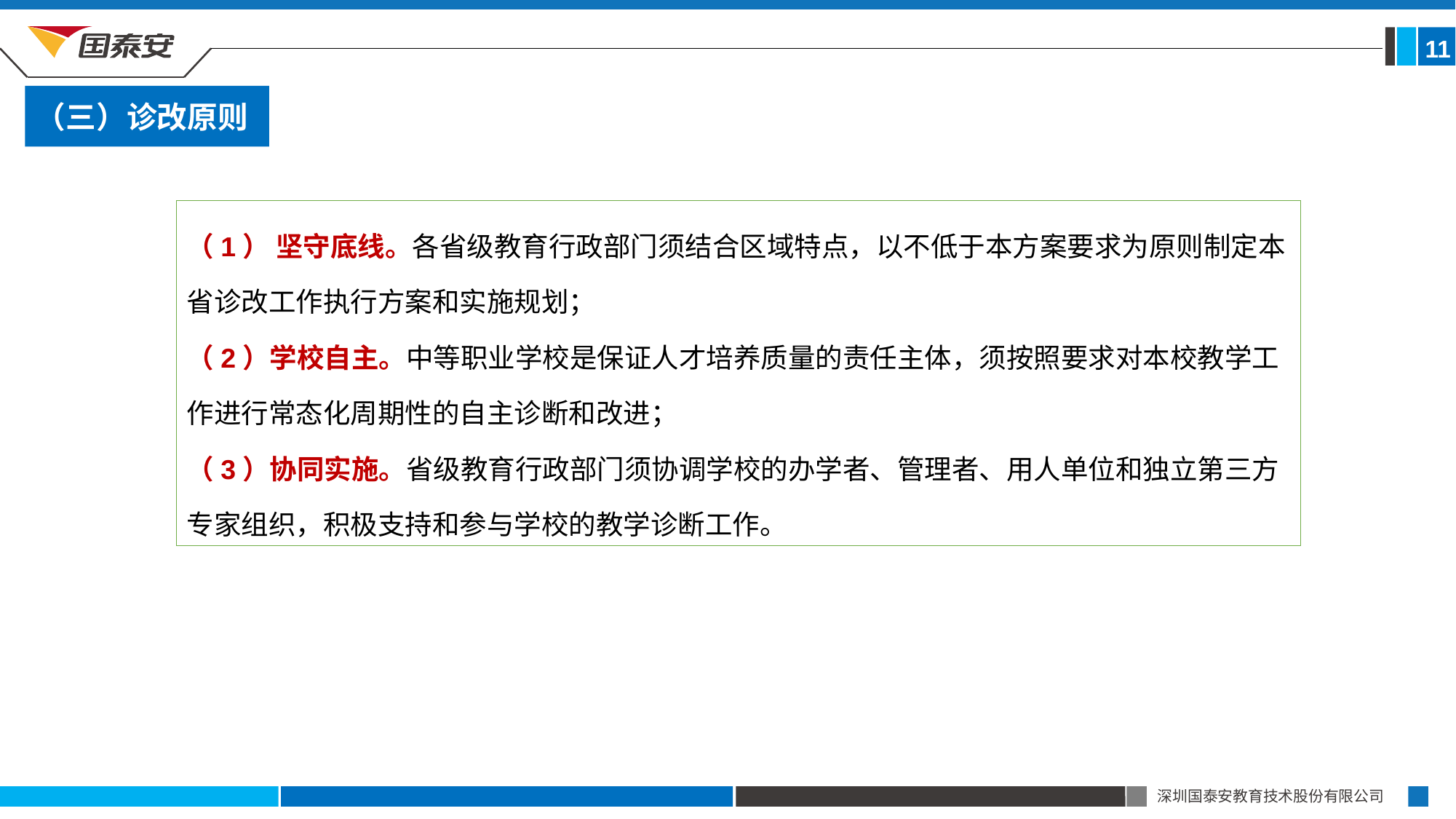

11
（三）诊改原则
（1） 坚守底线。各省级教育行政部门须结合区域特点，以不低于本方案要求为原则制定本省诊改工作执行方案和实施规划；
（2）学校自主。中等职业学校是保证人才培养质量的责任主体，须按照要求对本校教学工作进行常态化周期性的自主诊断和改进；
（3）协同实施。省级教育行政部门须协调学校的办学者、管理者、用人单位和独立第三方专家组织，积极支持和参与学校的教学诊断工作。